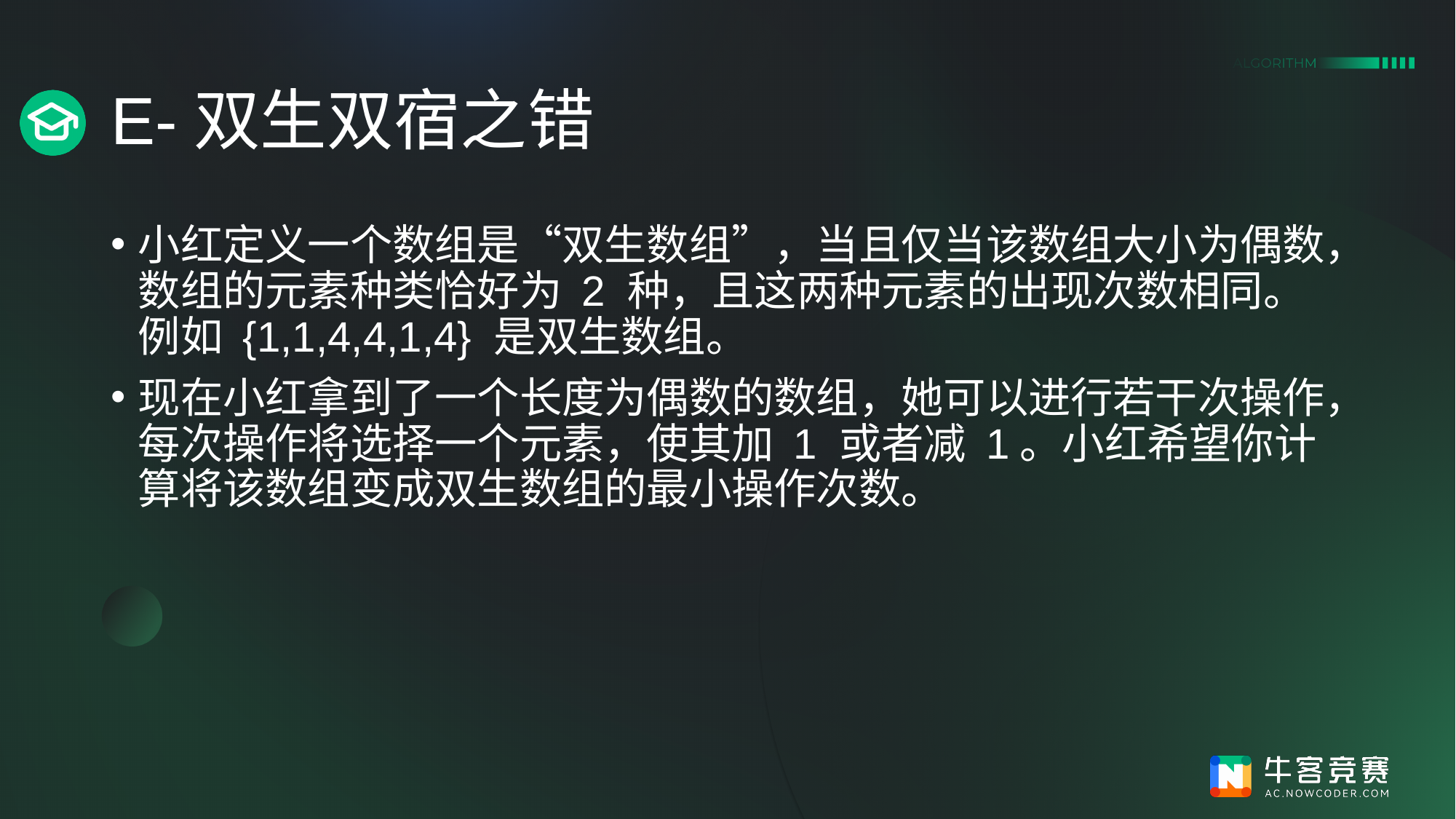

# E-双生双宿之错
小红定义一个数组是“双生数组”，当且仅当该数组大小为偶数，数组的元素种类恰好为 2 种，且这两种元素的出现次数相同。例如 {1,1,4,4,1,4} 是双生数组。
现在小红拿到了一个长度为偶数的数组，她可以进行若干次操作，每次操作将选择一个元素，使其加 1 或者减 1。小红希望你计算将该数组变成双生数组的最小操作次数。